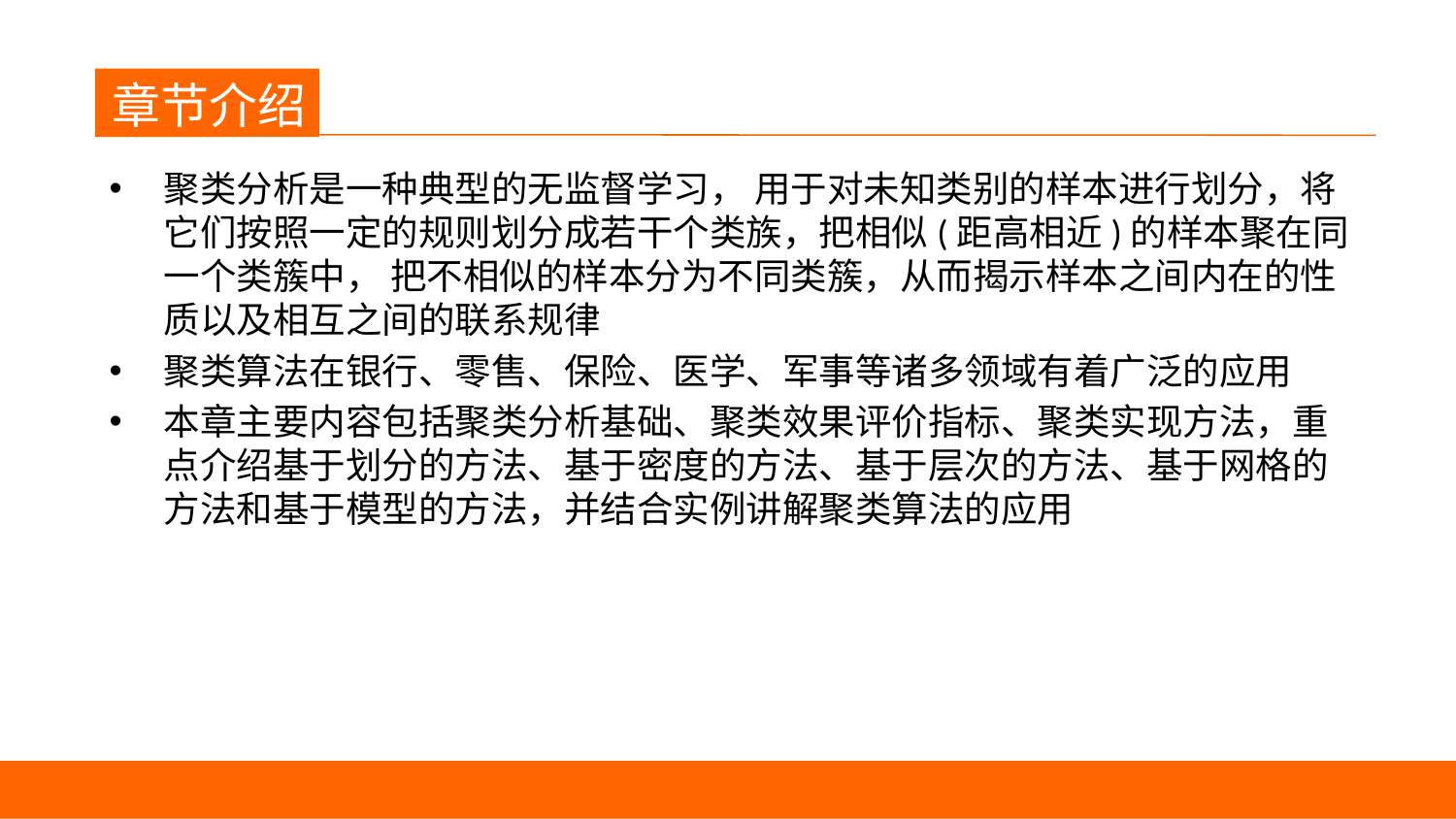

章节介绍
聚类分析是一种典型的无监督学习， 用于对未知类别的样本进行划分，将它们按照一定的规则划分成若干个类族，把相似(距高相近)的样本聚在同一个类簇中， 把不相似的样本分为不同类簇，从而揭示样本之间内在的性质以及相互之间的联系规律
聚类算法在银行、零售、保险、医学、军事等诸多领域有着广泛的应用
本章主要内容包括聚类分析基础、聚类效果评价指标、聚类实现方法，重点介绍基于划分的方法、基于密度的方法、基于层次的方法、基于网格的方法和基于模型的方法，并结合实例讲解聚类算法的应用